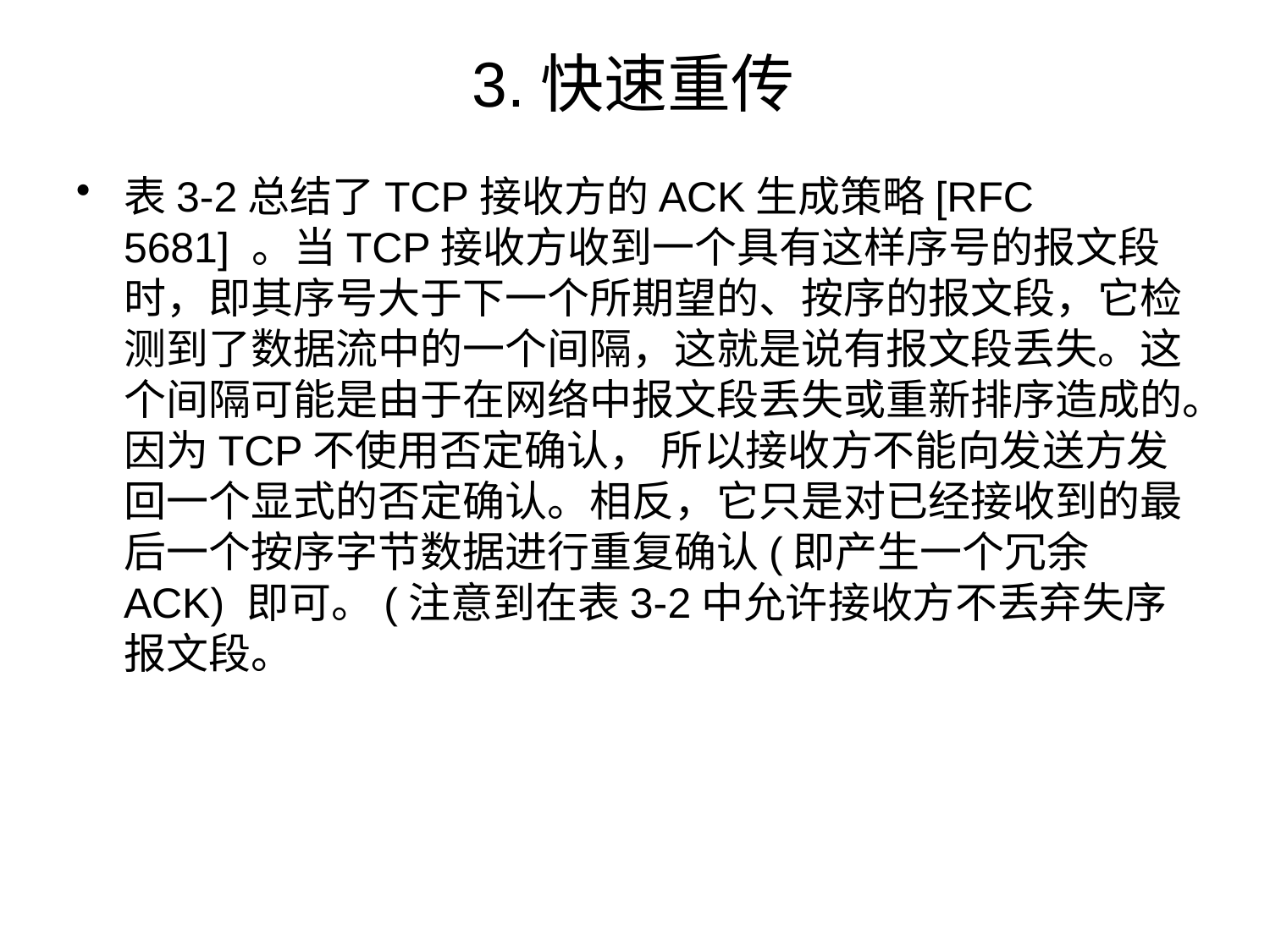

# 3.快速重传
表3-2总结了TCP接收方的ACK生成策略[RFC 5681] 。当TCP接收方收到一个具有这样序号的报文段时，即其序号大于下一个所期望的、按序的报文段，它检测到了数据流中的一个间隔，这就是说有报文段丢失。这个间隔可能是由于在网络中报文段丢失或重新排序造成的。因为TCP不使用否定确认， 所以接收方不能向发送方发回一个显式的否定确认。相反，它只是对已经接收到的最后一个按序字节数据进行重复确认(即产生一个冗余ACK) 即可。(注意到在表3-2中允许接收方不丢弃失序报文段。